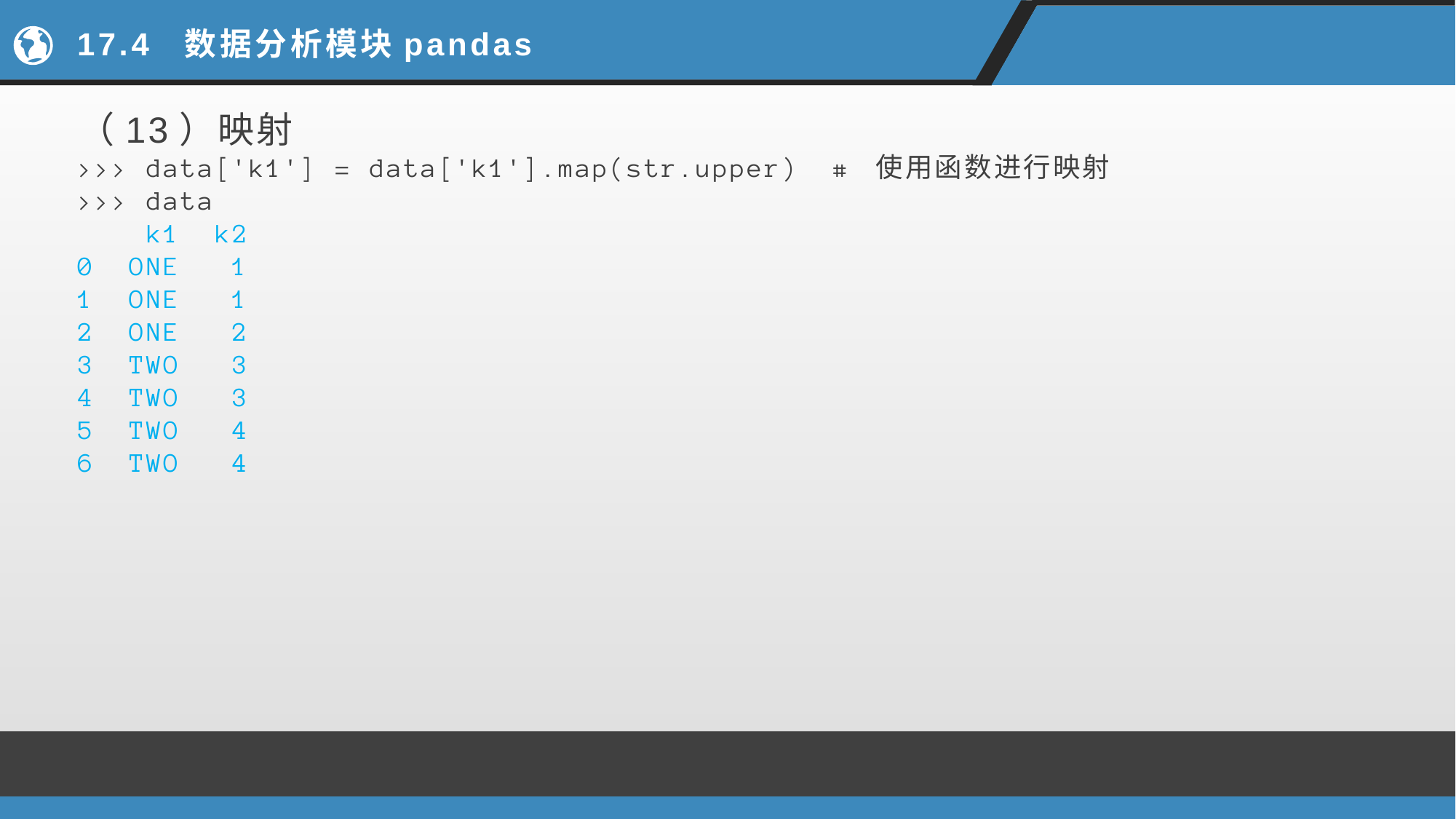

# 17.4  数据分析模块pandas

（13）映射
>>> data['k1'] = data['k1'].map(str.upper)  # 使用函数进行映射
>>> data
    k1  k2
0  ONE   1
1  ONE   1
2  ONE   2
3  TWO   3
4  TWO   3
5  TWO   4
6  TWO   4